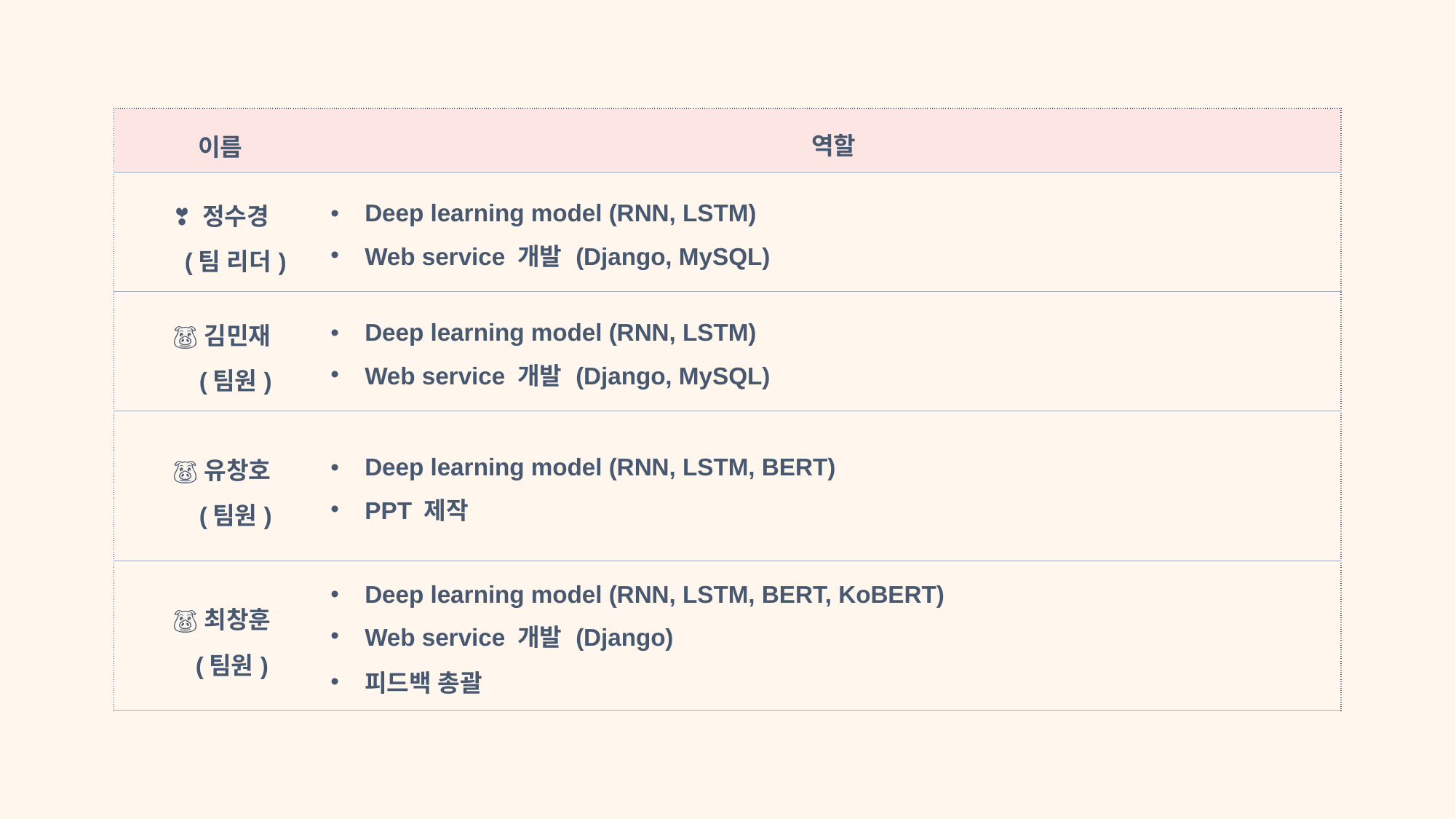

| 이름 | 역할 |
| --- | --- |
| ❣ 정수경 (팀 리더) | Deep learning model (RNN, LSTM) Web service 개발 (Django, MySQL) |
| 🐷김민재 (팀원) | Deep learning model (RNN, LSTM) Web service 개발 (Django, MySQL) |
| 🐷유창호 (팀원) | Deep learning model (RNN, LSTM, BERT) PPT 제작 |
| 🐷최창훈 (팀원) | Deep learning model (RNN, LSTM, BERT, KoBERT) Web service 개발 (Django) 피드백 총괄 |